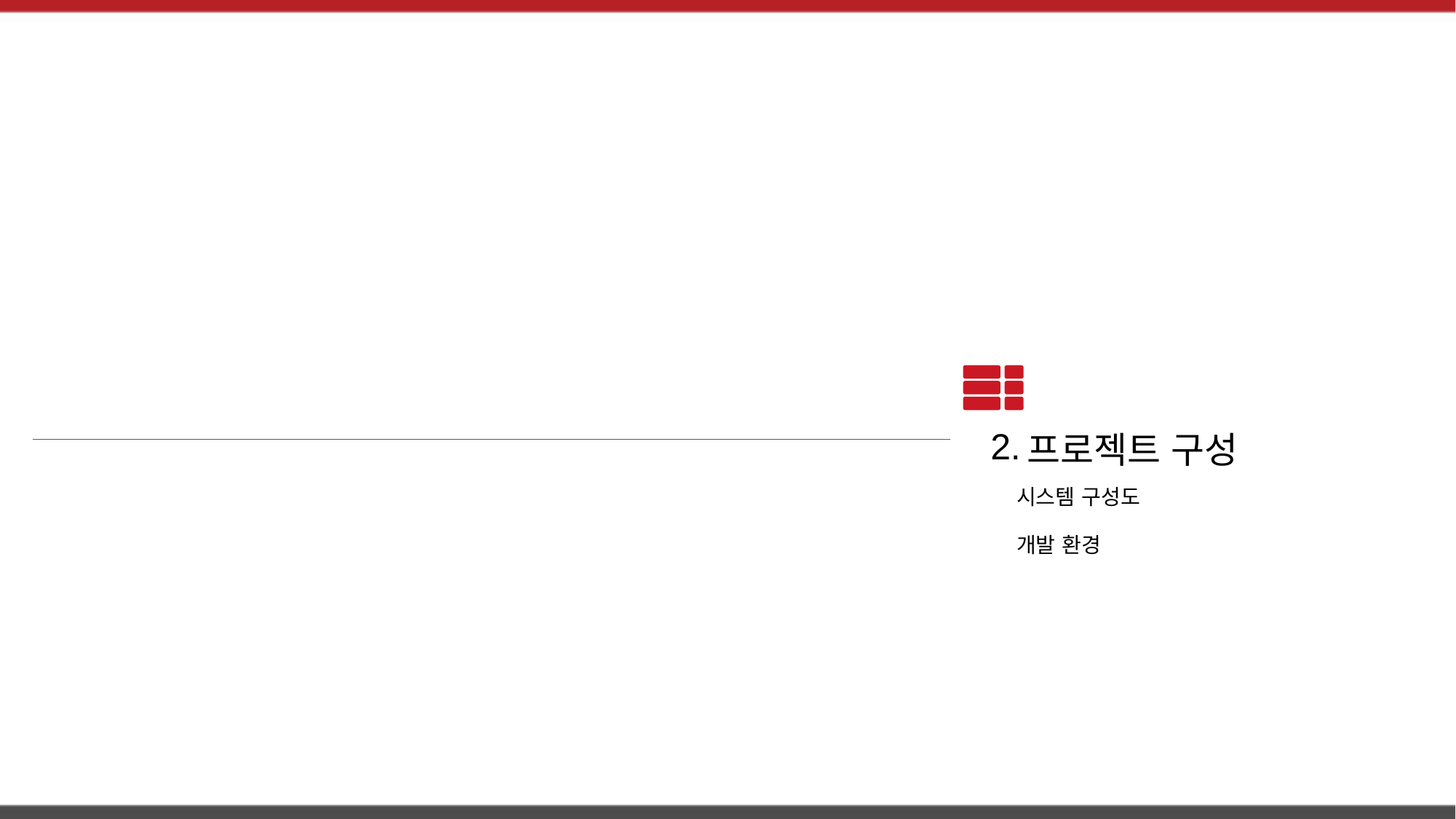

2.
프로젝트 구성
시스템 구성도
개발 환경